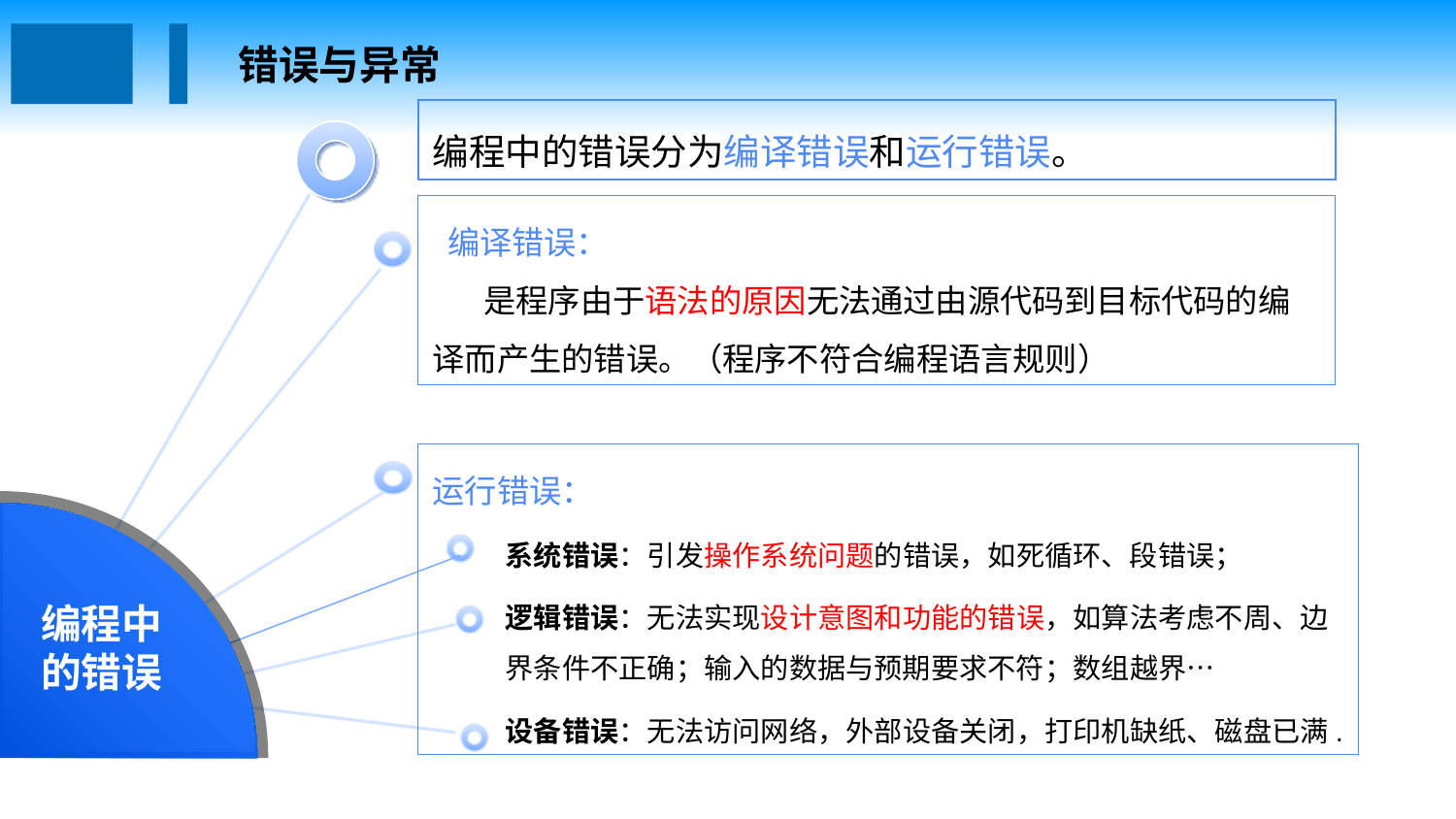

错误与异常
编程中的错误分为编译错误和运行错误。

 编译错误：
      是程序由于语法的原因无法通过由源代码到目标代码的编译而产生的错误。（程序不符合编程语言规则）

运行错误：
系统错误：引发操作系统问题的错误，如死循环、段错误；
逻辑错误：无法实现设计意图和功能的错误，如算法考虑不周、边界条件不正确；输入的数据与预期要求不符；数组越界…
设备错误：无法访问网络，外部设备关闭，打印机缺纸、磁盘已满.

编程中的错误